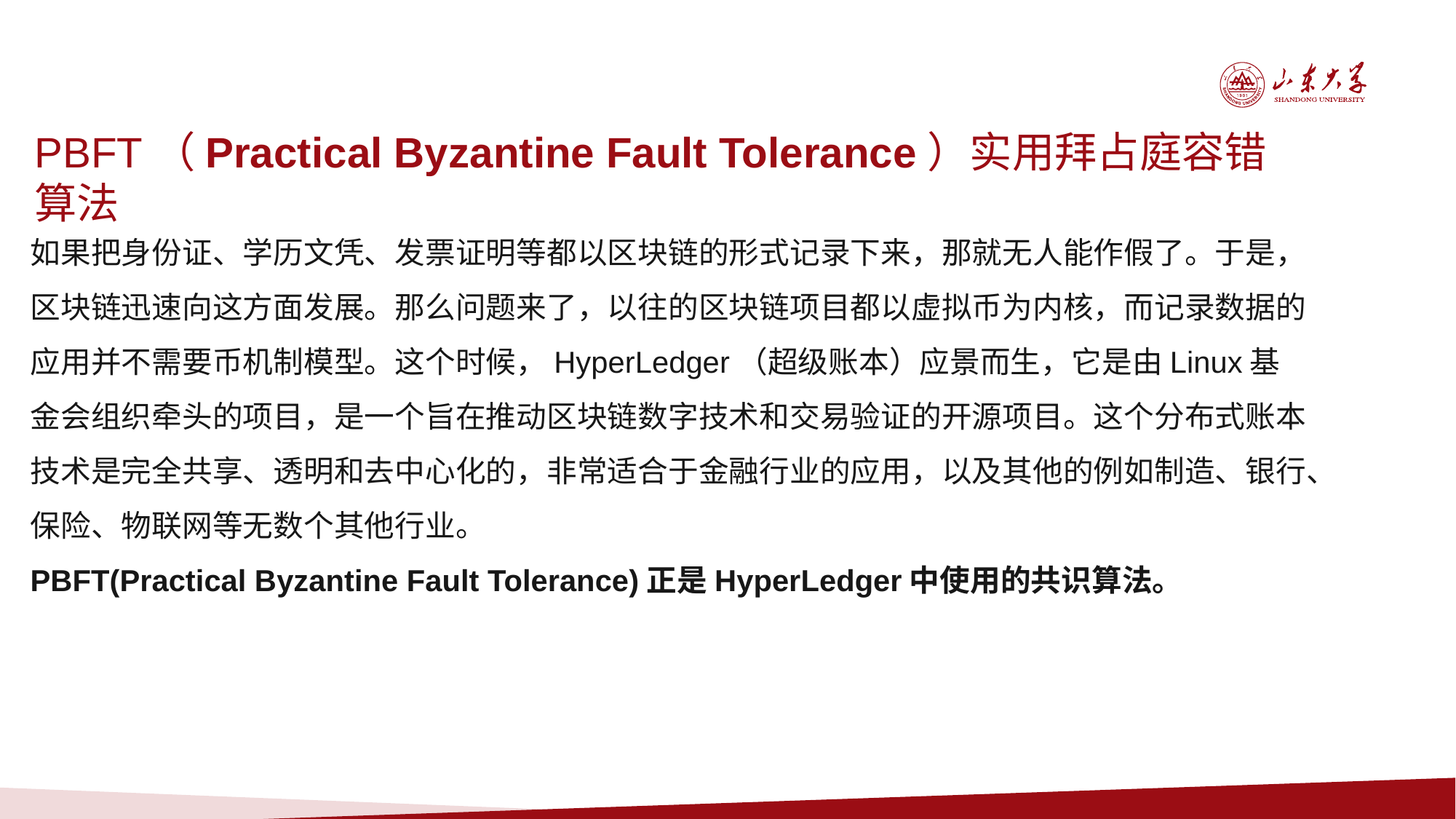

PBFT（Practical Byzantine Fault Tolerance）实用拜占庭容错算法
如果把身份证、学历文凭、发票证明等都以区块链的形式记录下来，那就无人能作假了。于是，区块链迅速向这方面发展。那么问题来了，以往的区块链项目都以虚拟币为内核，而记录数据的应用并不需要币机制模型。这个时候，HyperLedger（超级账本）应景而生，它是由Linux基金会组织牵头的项目，是一个旨在推动区块链数字技术和交易验证的开源项目。这个分布式账本技术是完全共享、透明和去中心化的，非常适合于金融行业的应用，以及其他的例如制造、银行、保险、物联网等无数个其他行业。
PBFT(Practical Byzantine Fault Tolerance)正是HyperLedger中使用的共识算法。